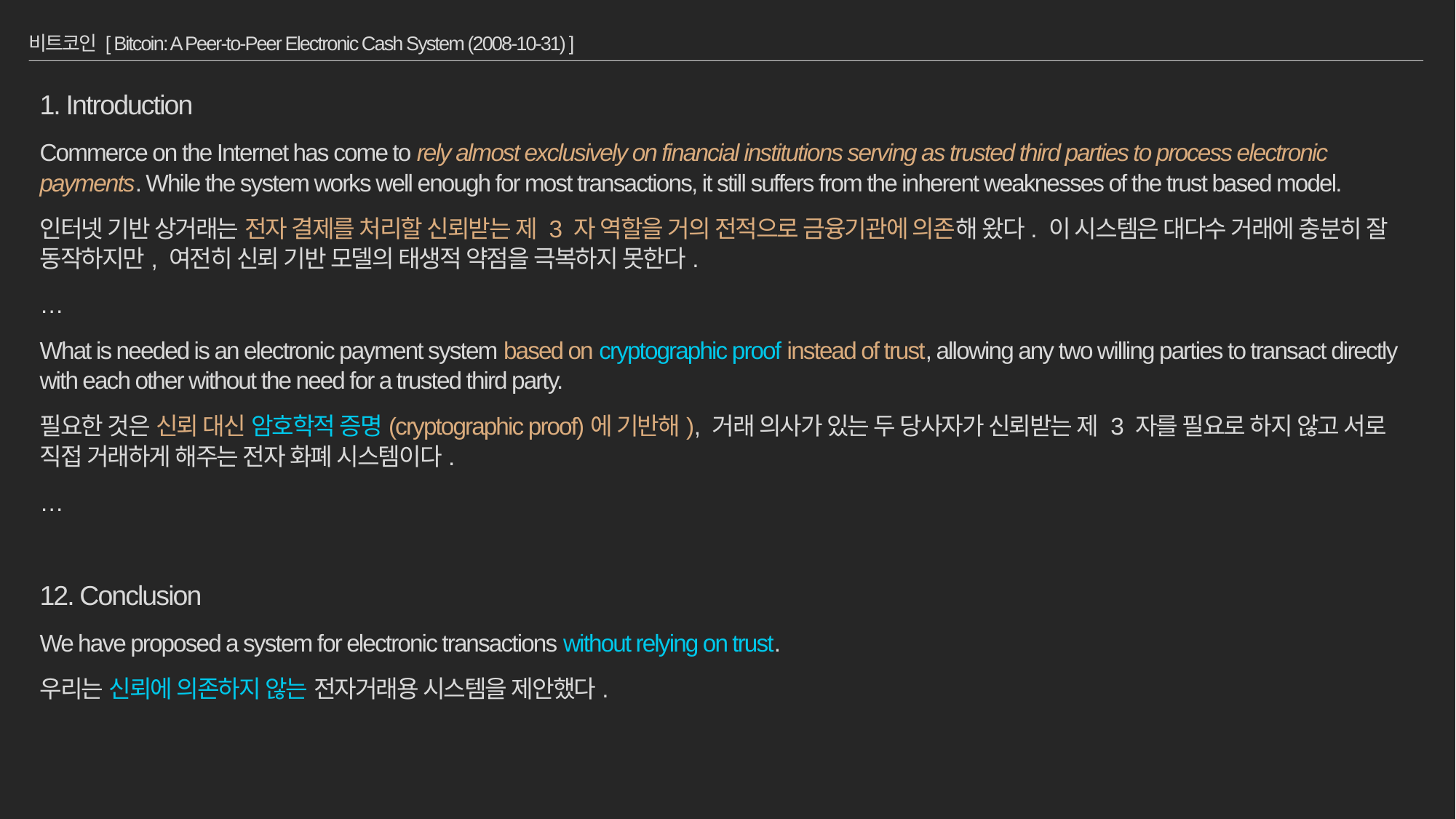

# 비트코인 [ Bitcoin: A Peer-to-Peer Electronic Cash System (2008-10-31) ]
1. Introduction
Commerce on the Internet has come to rely almost exclusively on financial institutions serving as trusted third parties to process electronic payments. While the system works well enough for most transactions, it still suffers from the inherent weaknesses of the trust based model.
인터넷 기반 상거래는 전자 결제를 처리할 신뢰받는 제 3 자 역할을 거의 전적으로 금융기관에 의존해 왔다. 이 시스템은 대다수 거래에 충분히 잘 동작하지만, 여전히 신뢰 기반 모델의 태생적 약점을 극복하지 못한다.
…
What is needed is an electronic payment system based on cryptographic proof instead of trust, allowing any two willing parties to transact directly with each other without the need for a trusted third party.
필요한 것은 신뢰 대신 암호학적 증명(cryptographic proof)에 기반해), 거래 의사가 있는 두 당사자가 신뢰받는 제 3 자를 필요로 하지 않고 서로 직접 거래하게 해주는 전자 화폐 시스템이다.
…

12. Conclusion
We have proposed a system for electronic transactions without relying on trust.
우리는 신뢰에 의존하지 않는 전자거래용 시스템을 제안했다.